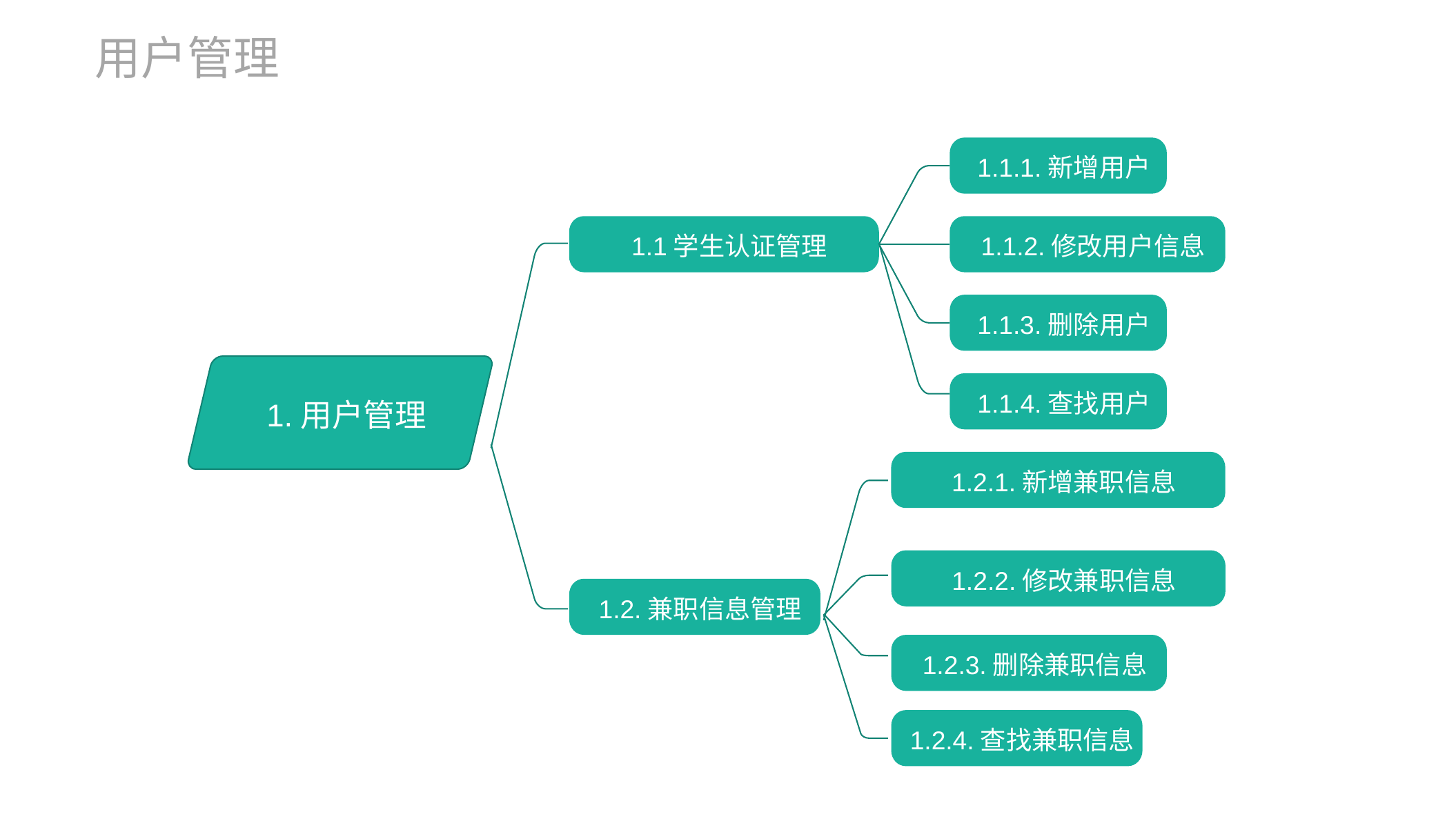

用户管理
1.1.1.新增用户

1.1学生认证管理
1.1.2.修改用户信息

1.1.3.删除用户

1.用户管理
1.2.1.新增兼职信息

1.2.兼职信息管理
1.2.3.删除兼职信息

1.2.4.查找兼职信息

1.1.4.查找用户

1.2.2.修改兼职信息